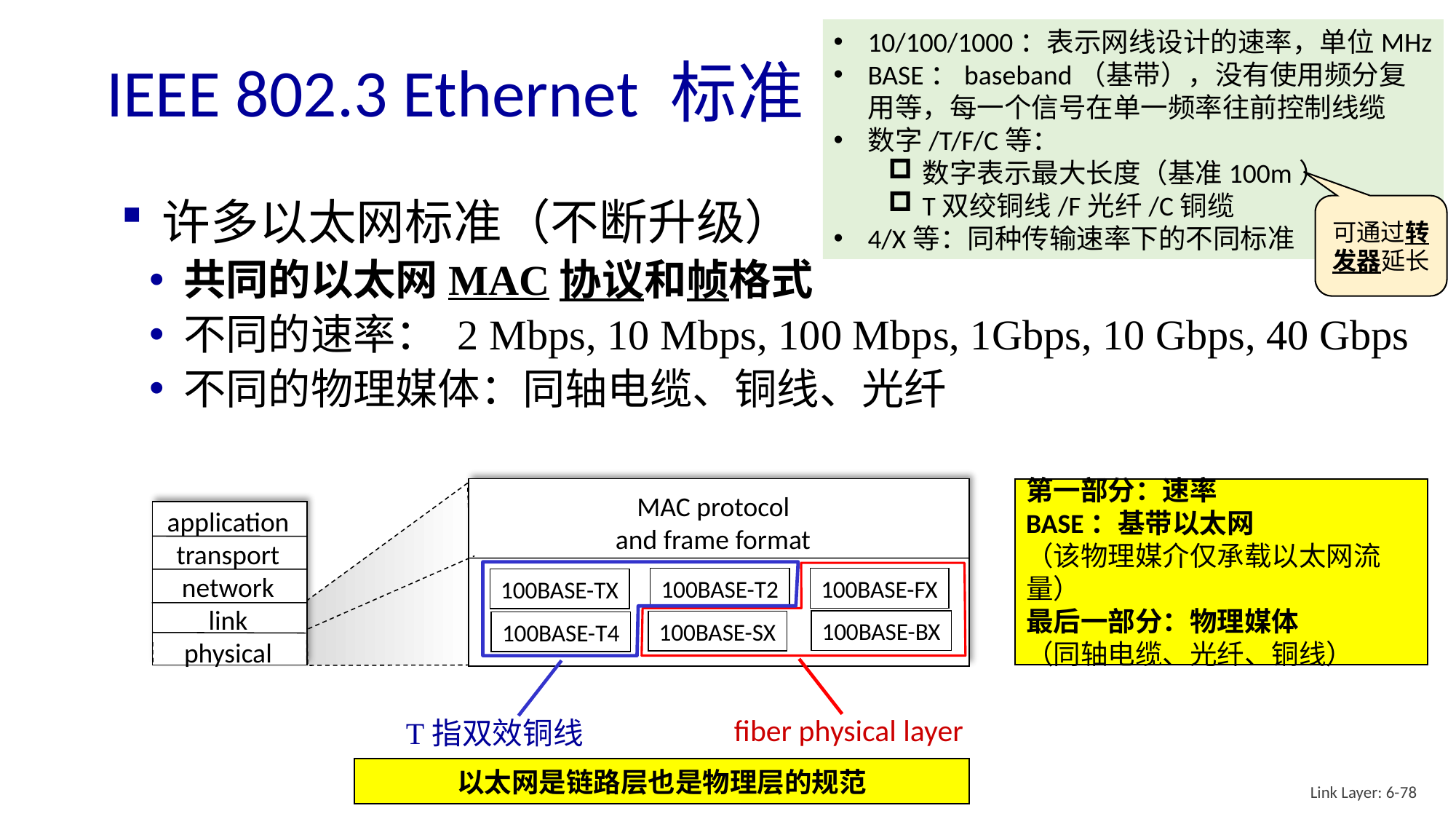

10/100/1000：表示网线设计的速率，单位MHz
BASE：baseband（基带），没有使用频分复用等，每一个信号在单一频率往前控制线缆
数字/T/F/C等：
数字表示最大长度（基准100m）
T双绞铜线/F光纤/C铜缆
4/X等：同种传输速率下的不同标准
# IEEE 802.3 Ethernet 标准
许多以太网标准（不断升级）
共同的以太网MAC协议和帧格式
不同的速率： 2 Mbps, 10 Mbps, 100 Mbps, 1Gbps, 10 Gbps, 40 Gbps
不同的物理媒体：同轴电缆、铜线、光纤

可通过转发器延长

第一部分：速率
BASE：基带以太网
（该物理媒介仅承载以太网流量）
最后一部分：物理媒体
（同轴电缆、光纤、铜线）

MAC protocol
and frame format
application
transport
network
link
physical

T指双效铜线

fiber physical layer
100BASE-T2
100BASE-FX
100BASE-TX
100BASE-BX
100BASE-SX
100BASE-T4
以太网是链路层也是物理层的规范
Link Layer: 6-78